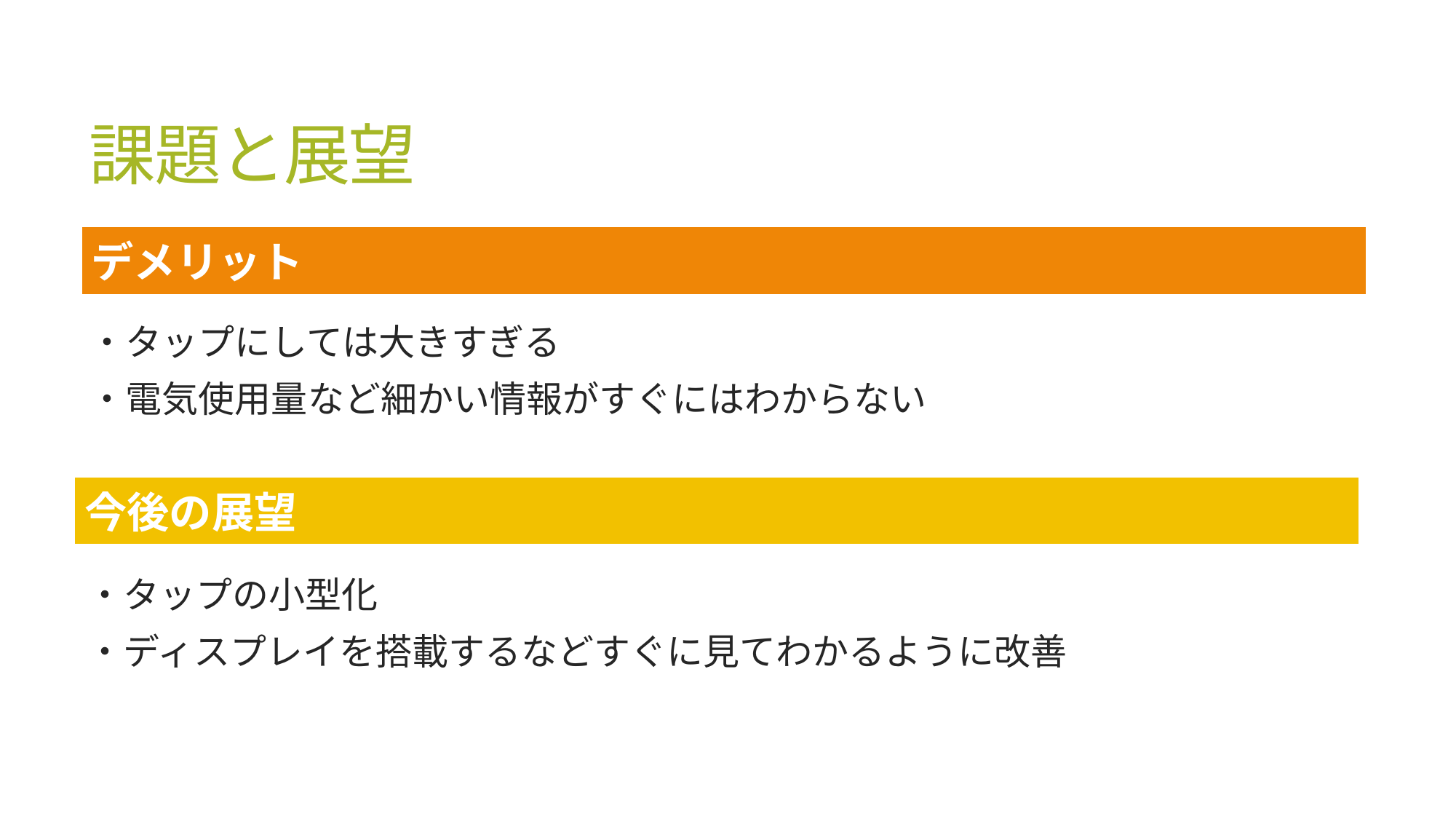

# 課題と展望
デメリット
・タップにしては大きすぎる
・電気使用量など細かい情報がすぐにはわからない
今後の展望
・タップの小型化
・ディスプレイを搭載するなどすぐに見てわかるように改善